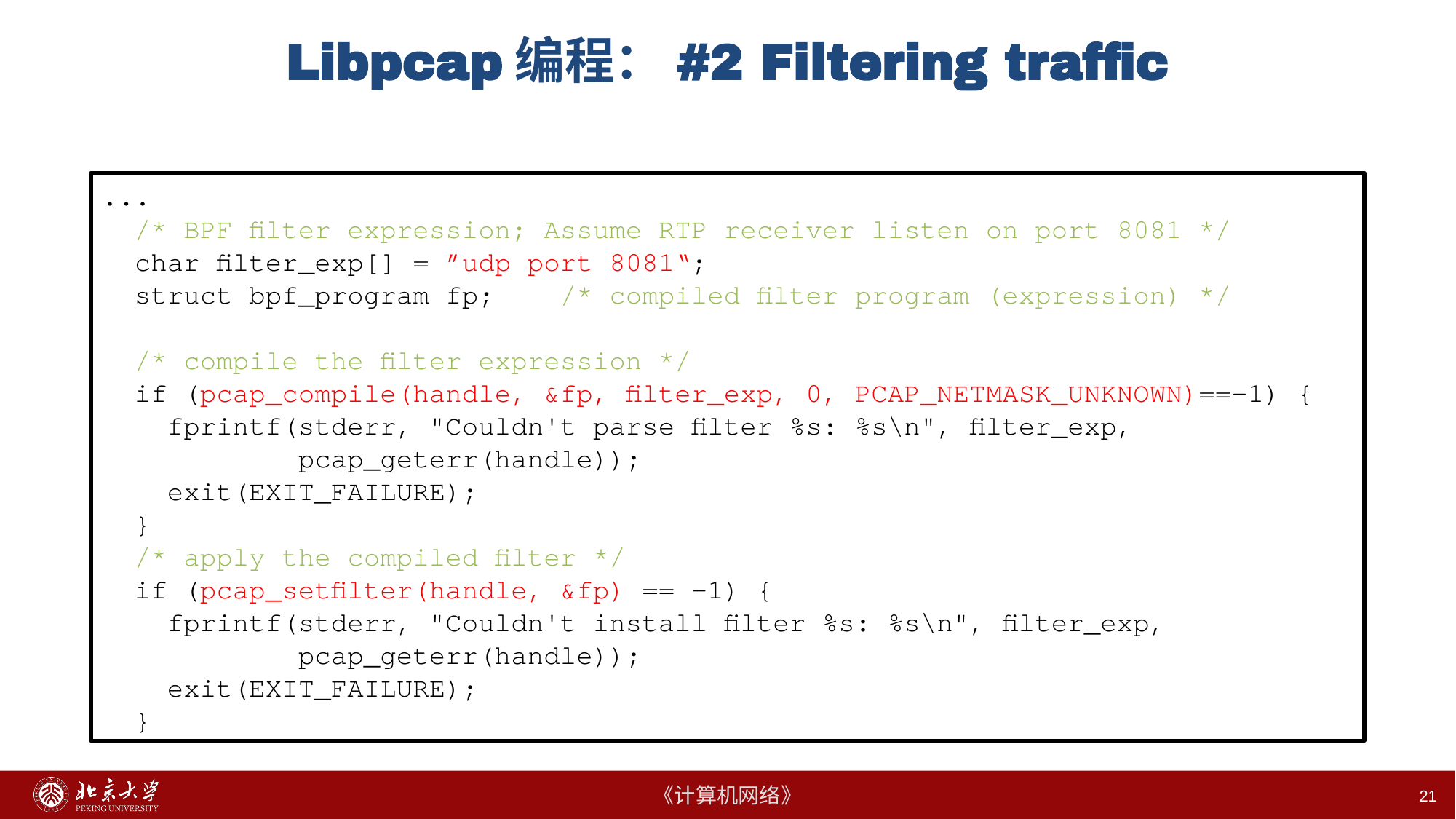

# Libpcap编程：#2 Filtering traffic
...
  /* BPF filter expression; Assume RTP receiver listen on port 8081 */
  char filter_exp[] = ”udp port 8081“;
  struct bpf_program fp;    /* compiled filter program (expression) */

  /* compile the filter expression */
  if (pcap_compile(handle, &fp, filter_exp, 0, PCAP_NETMASK_UNKNOWN)==-1) {
    fprintf(stderr, "Couldn't parse filter %s: %s\n", filter_exp,
            pcap_geterr(handle));
    exit(EXIT_FAILURE);
  }
  /* apply the compiled filter */
  if (pcap_setfilter(handle, &fp) == -1) {
    fprintf(stderr, "Couldn't install filter %s: %s\n", filter_exp,
            pcap_geterr(handle));
    exit(EXIT_FAILURE);
  }
21